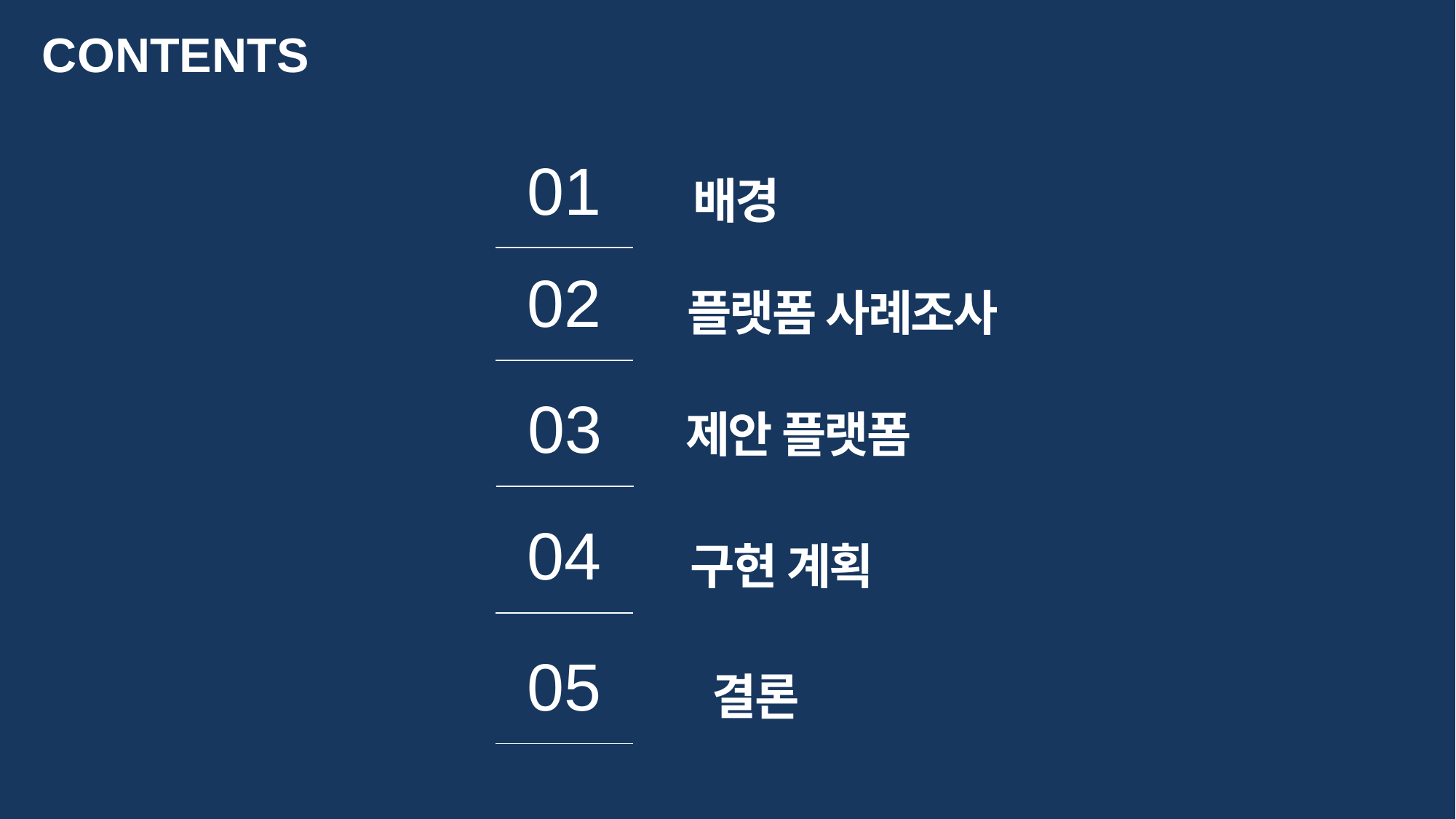

CONTENTS
01
배경
02
플랫폼 사례조사
03
제안 플랫폼
04
구현 계획
05
결론